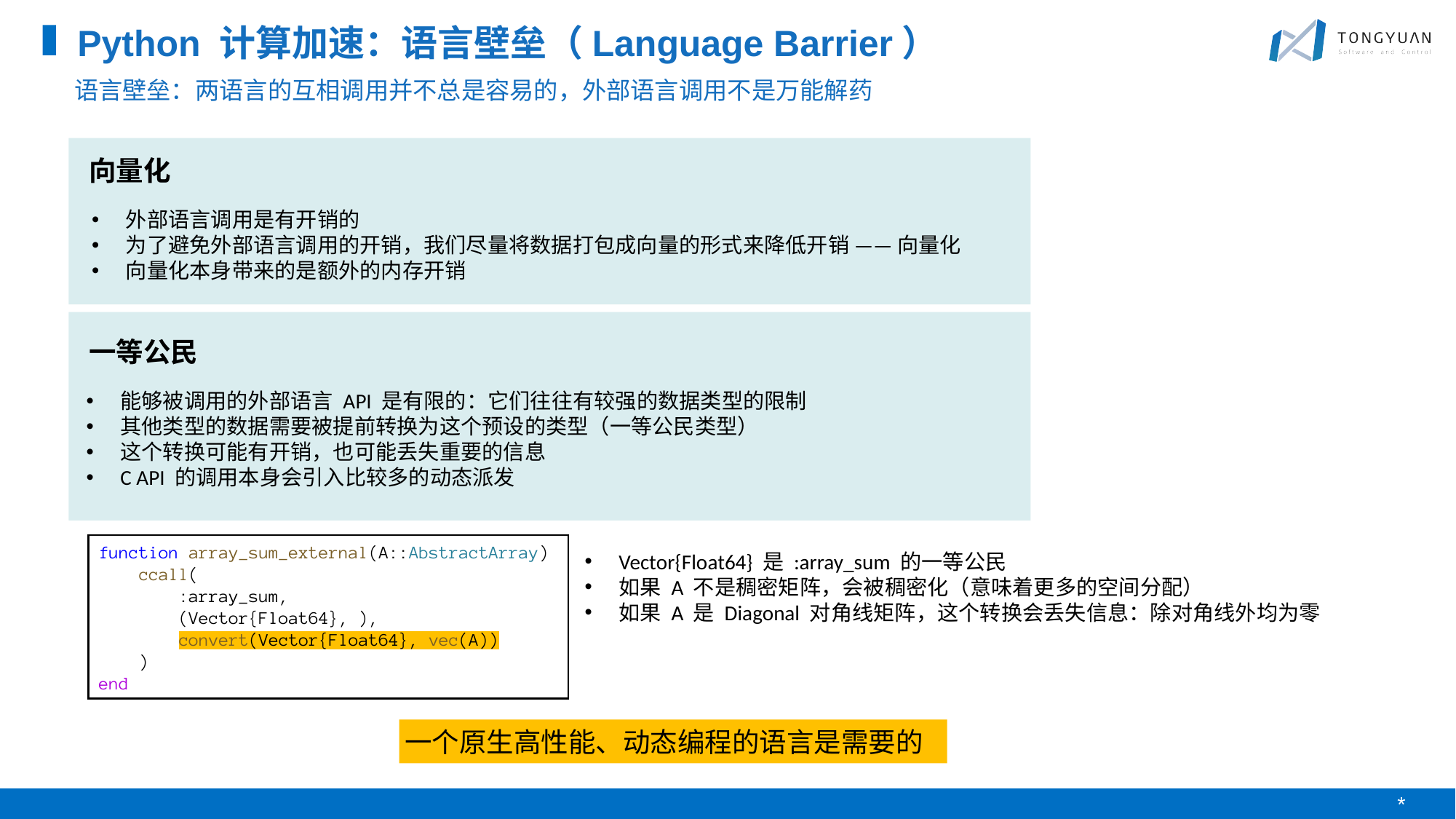

Python 计算加速：语言壁垒（Language Barrier）
语言壁垒：两语言的互相调用并不总是容易的，外部语言调用不是万能解药

向量化
外部语言调用是有开销的
为了避免外部语言调用的开销，我们尽量将数据打包成向量的形式来降低开销 —— 向量化
向量化本身带来的是额外的内存开销

一等公民
能够被调用的外部语言 API 是有限的：它们往往有较强的数据类型的限制
其他类型的数据需要被提前转换为这个预设的类型（一等公民类型）
这个转换可能有开销，也可能丢失重要的信息
C API 的调用本身会引入比较多的动态派发
function array_sum_external(A::AbstractArray)
    ccall(
        :array_sum,
        (Vector{Float64}, ),
        convert(Vector{Float64}, vec(A))
    )
end
Vector{Float64} 是 :array_sum 的一等公民
如果 A 不是稠密矩阵，会被稠密化（意味着更多的空间分配）
如果 A 是 Diagonal 对角线矩阵，这个转换会丢失信息：除对角线外均为零
一个原生高性能、动态编程的语言是需要的
*